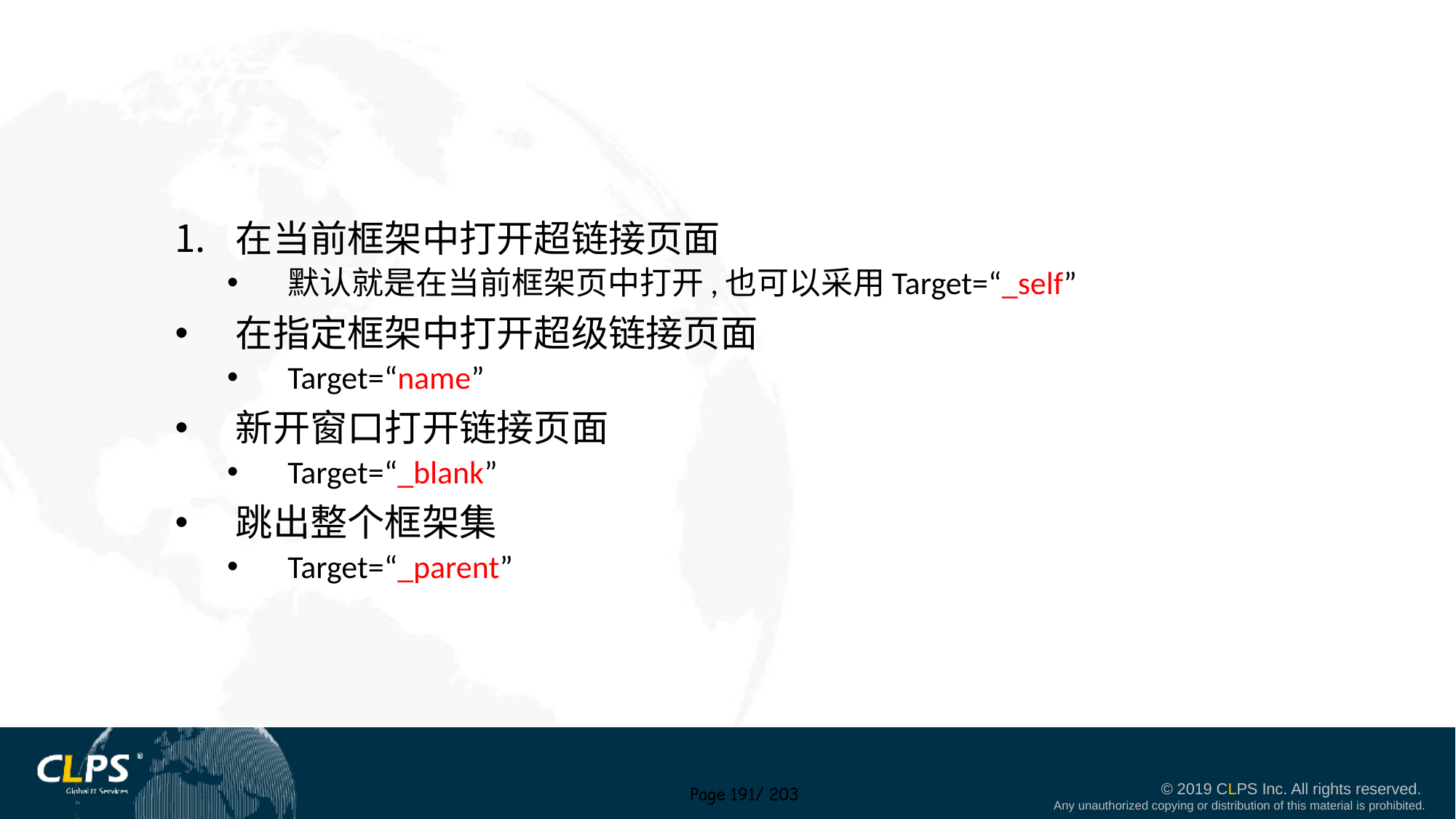

在当前框架中打开超链接页面
默认就是在当前框架页中打开,也可以采用Target=“_self”
在指定框架中打开超级链接页面
Target=“name”
新开窗口打开链接页面
Target=“_blank”
跳出整个框架集
Target=“_parent”
Page 191/ 203